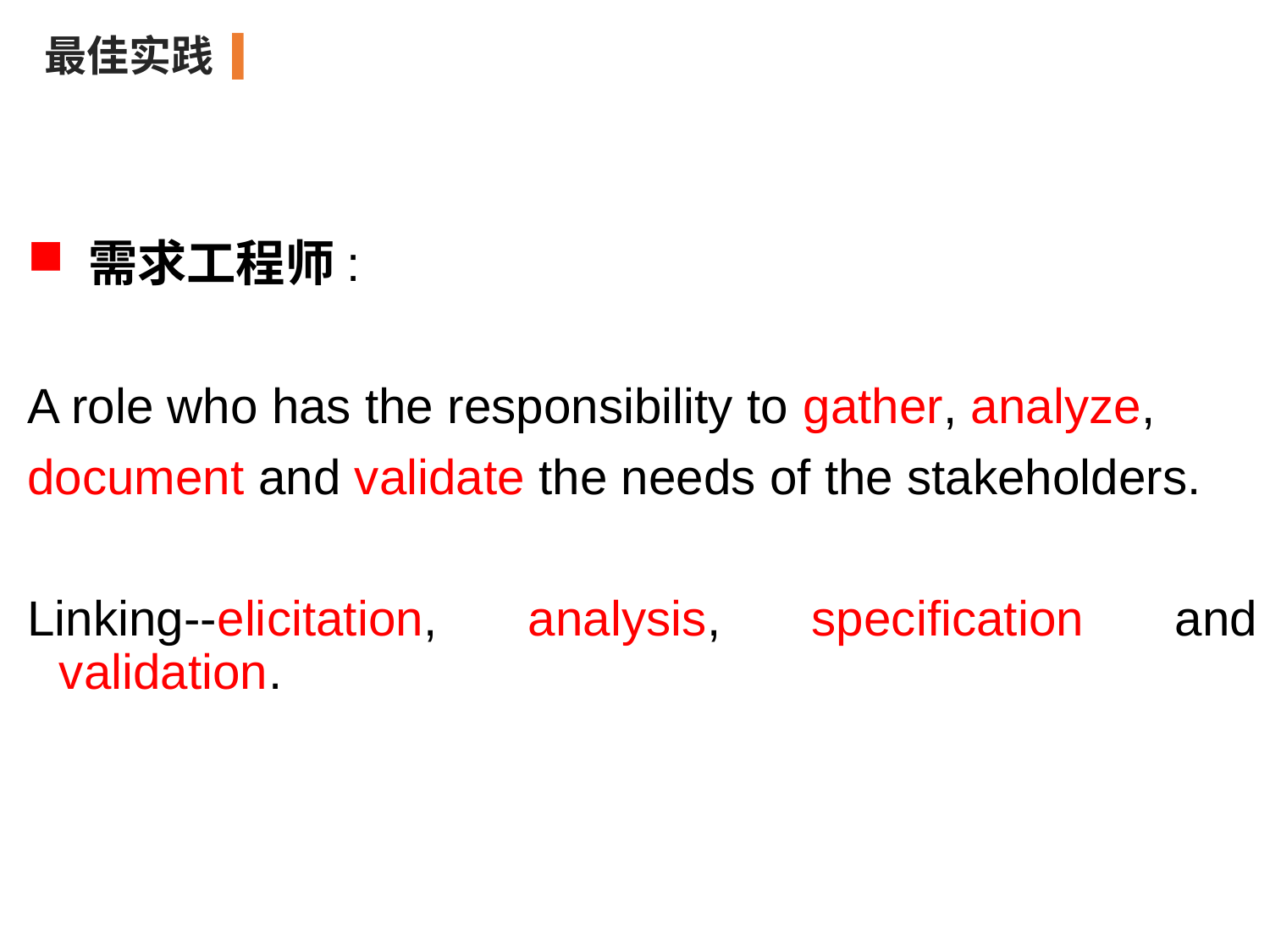

#
最佳实践

 需求工程师:

A role who has the responsibility to gather, analyze,
document and validate the needs of the stakeholders.

Linking--elicitation, analysis, specification and validation.